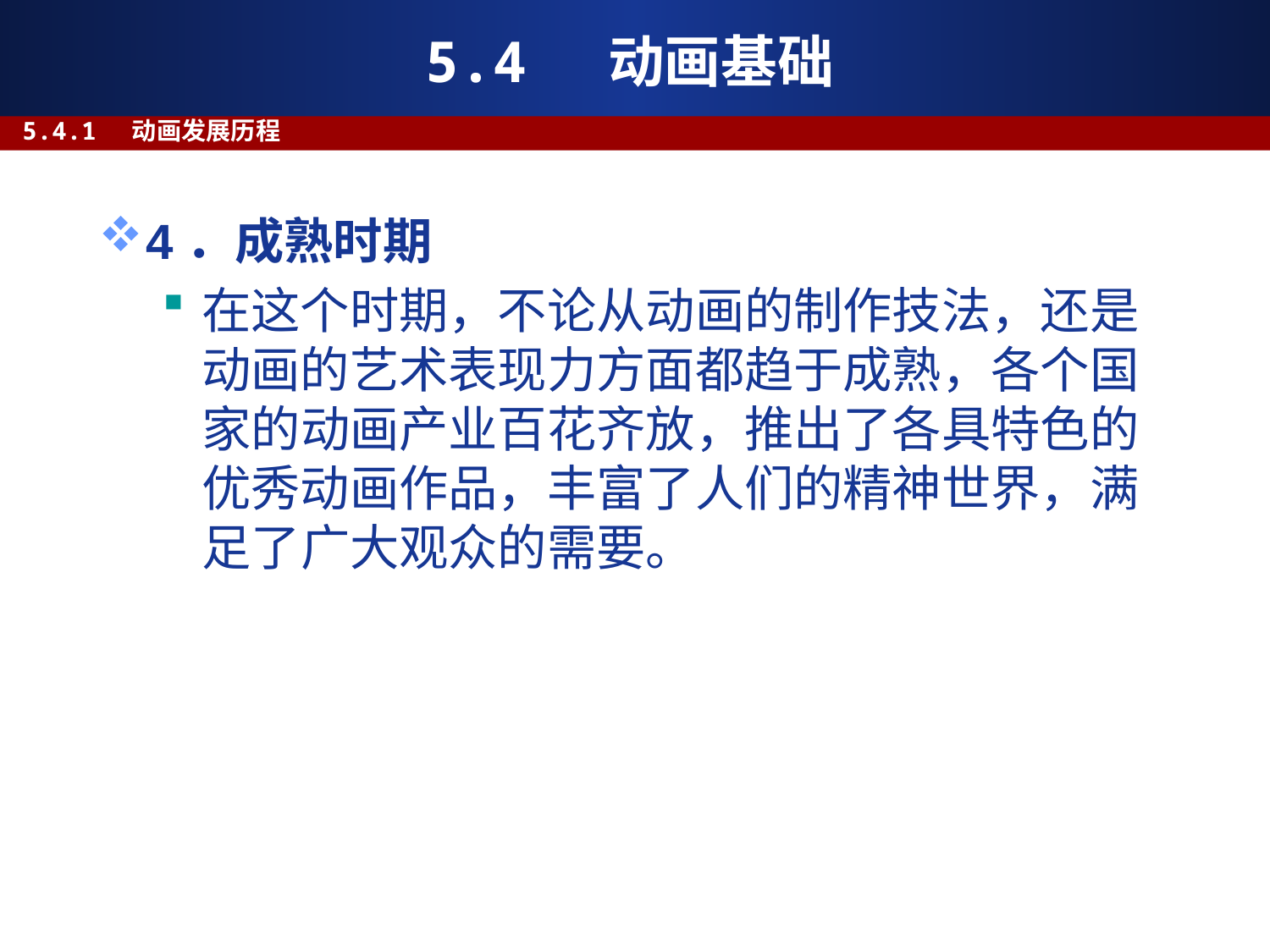

# 5.4  动画基础
5.4.1  动画发展历程
4．成熟时期
在这个时期，不论从动画的制作技法，还是动画的艺术表现力方面都趋于成熟，各个国家的动画产业百花齐放，推出了各具特色的优秀动画作品，丰富了人们的精神世界，满足了广大观众的需要。